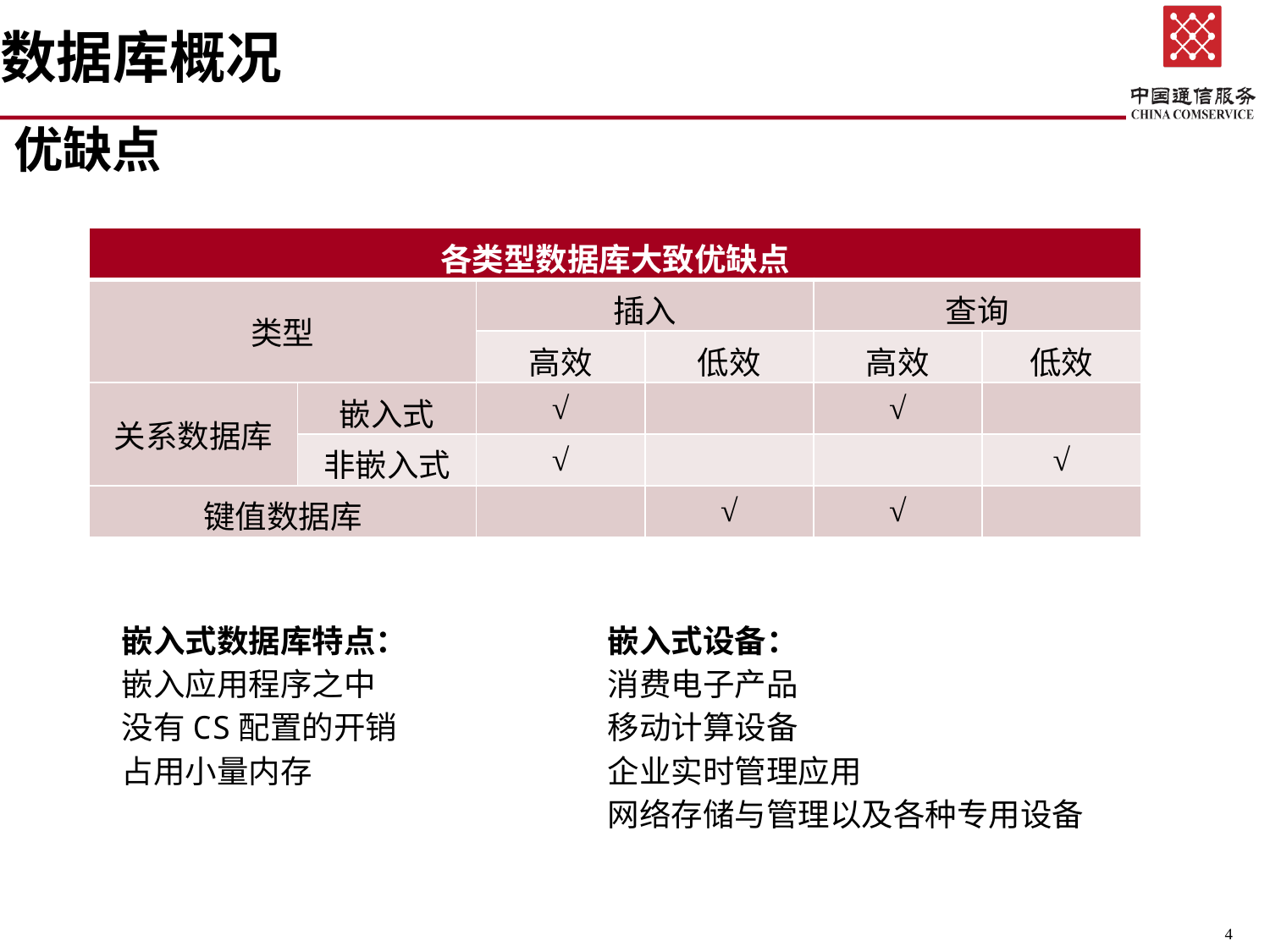

# 数据库概况
优缺点
| 各类型数据库大致优缺点 |  |  |  |  |  |
| --- | --- | --- | --- | --- | --- |
| 类型 |  | 插入 |  | 查询 |  |
|  |  | 高效 | 低效 | 高效 | 低效 |
| 关系数据库 | 嵌入式 | √ |  | √ |  |
|  | 非嵌入式 | √ |  |  | √ |
| 键值数据库 |  |  | √ | √ |  |
嵌入式数据库特点：
嵌入应用程序之中
没有CS配置的开销
占用小量内存
嵌入式设备：
消费电子产品
移动计算设备
企业实时管理应用
网络存储与管理以及各种专用设备